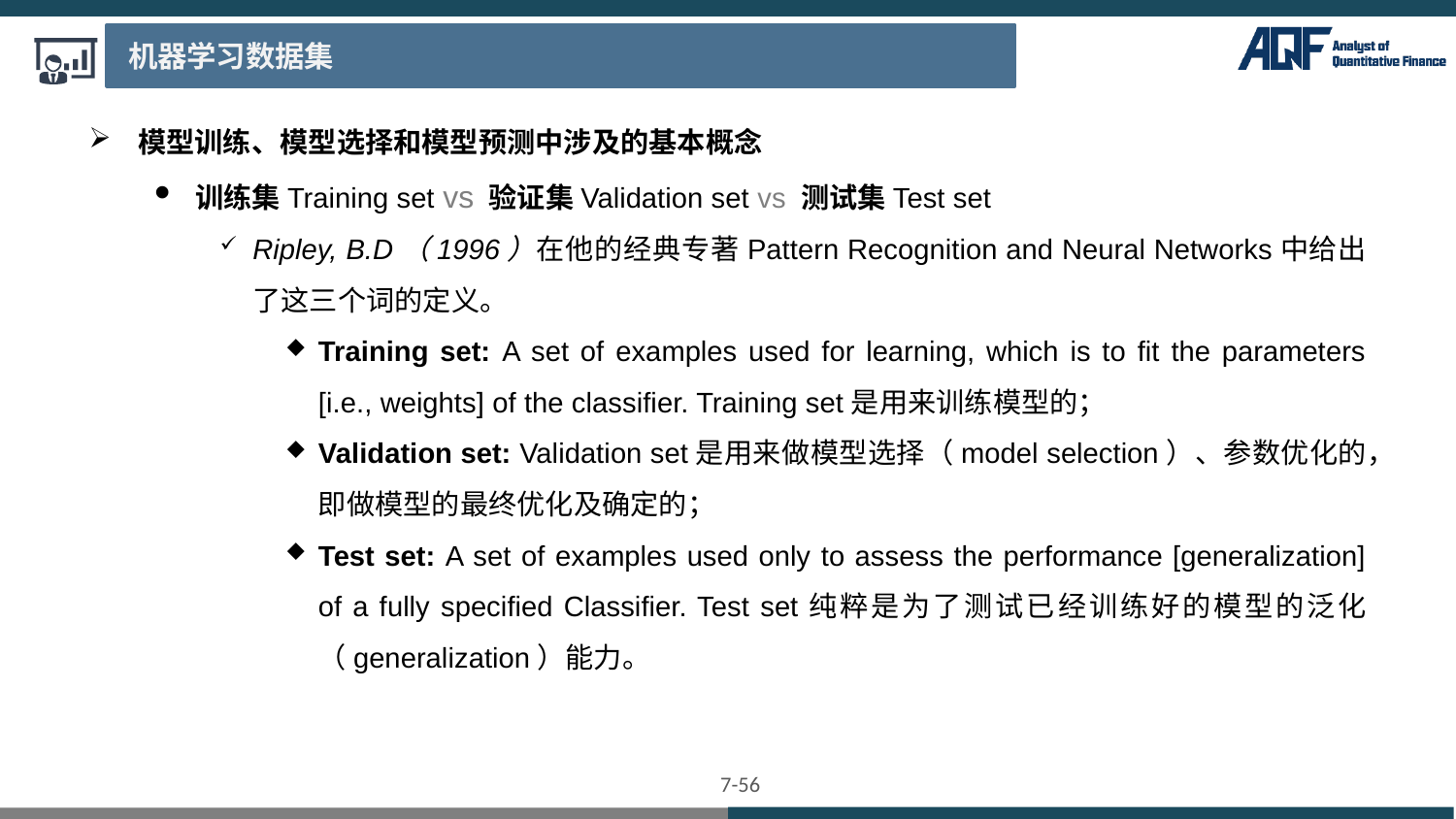

机器学习数据集
模型训练、模型选择和模型预测中涉及的基本概念
训练集Training set vs 验证集Validation set vs 测试集Test set
Ripley, B.D（1996）在他的经典专著Pattern Recognition and Neural Networks中给出了这三个词的定义。
Training set: A set of examples used for learning, which is to fit the parameters [i.e., weights] of the classifier. Training set是用来训练模型的；
Validation set: Validation set是用来做模型选择（model selection）、参数优化的，即做模型的最终优化及确定的；
Test set: A set of examples used only to assess the performance [generalization] of a fully specified Classifier. Test set纯粹是为了测试已经训练好的模型的泛化（generalization）能力。